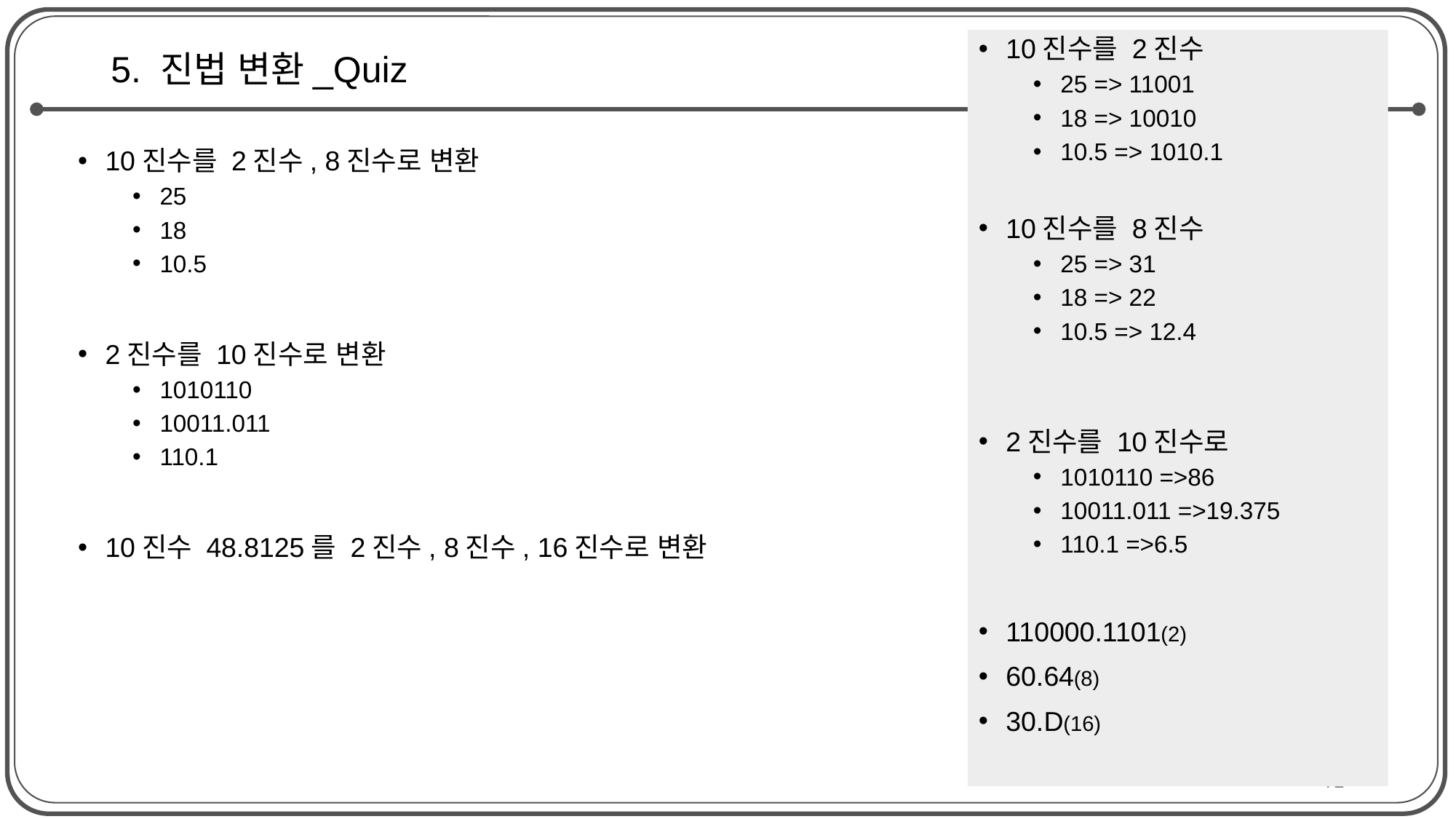

10진수를 2진수
25 => 11001
18 => 10010
10.5 => 1010.1

10진수를 8진수
25 => 31
18 => 22
10.5 => 12.4

2진수를 10진수로
1010110 =>86
10011.011 =>19.375
110.1 =>6.5

110000.1101(2)
60.64(8)
30.D(16)

# 5. 진법 변환_Quiz

10진수를 2진수, 8진수로 변환
25
18
10.5

2진수를 10진수로 변환
1010110
10011.011
110.1

10진수 48.8125를 2진수, 8진수, 16진수로 변환

72